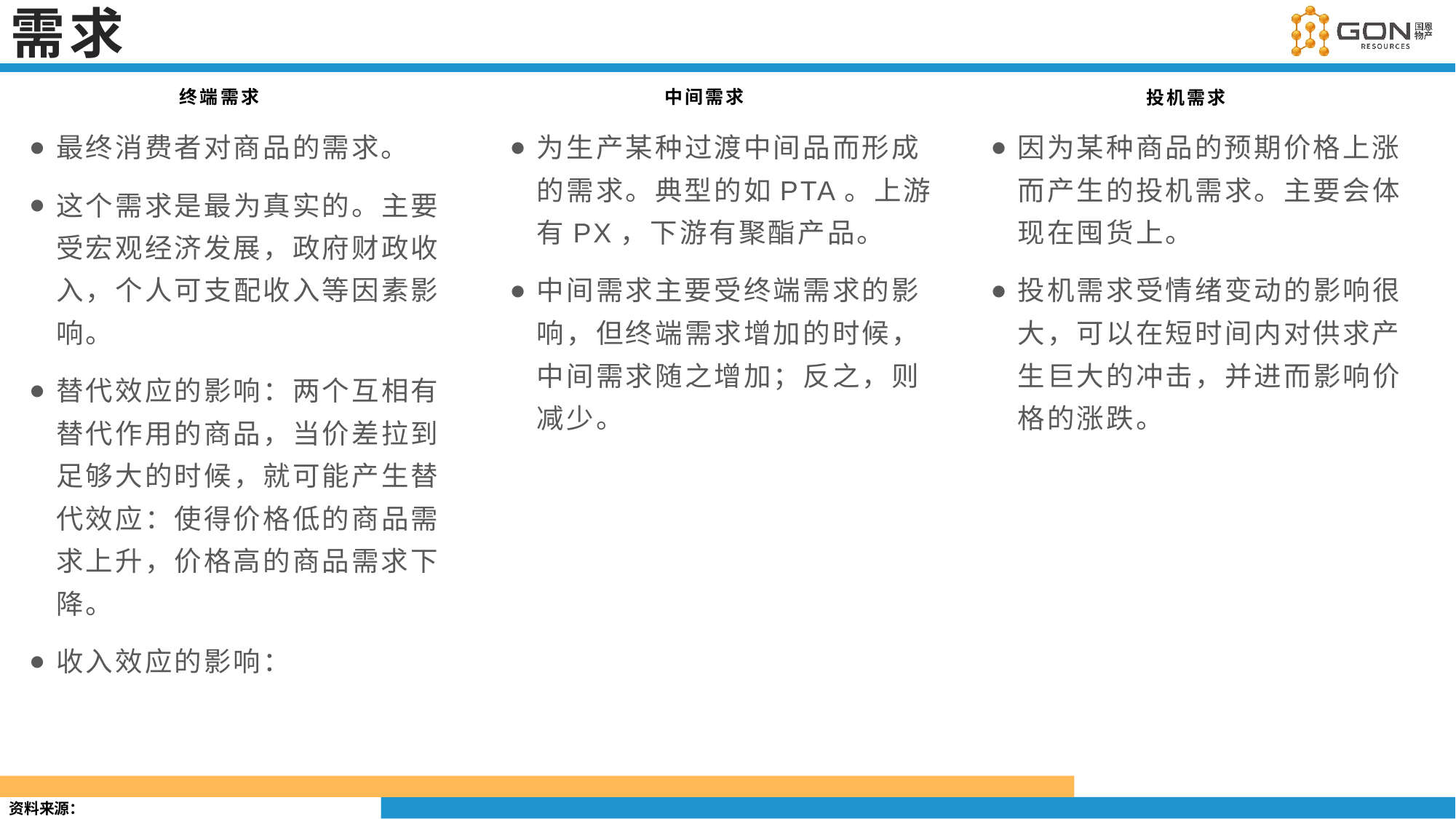

# 需求
终端需求
中间需求
投机需求
最终消费者对商品的需求。
这个需求是最为真实的。主要受宏观经济发展，政府财政收入，个人可支配收入等因素影响。
替代效应的影响：两个互相有替代作用的商品，当价差拉到足够大的时候，就可能产生替代效应：使得价格低的商品需求上升，价格高的商品需求下降。
收入效应的影响：

为生产某种过渡中间品而形成的需求。典型的如PTA。上游有PX，下游有聚酯产品。
中间需求主要受终端需求的影响，但终端需求增加的时候，中间需求随之增加；反之，则减少。
因为某种商品的预期价格上涨而产生的投机需求。主要会体现在囤货上。
投机需求受情绪变动的影响很大，可以在短时间内对供求产生巨大的冲击，并进而影响价格的涨跌。